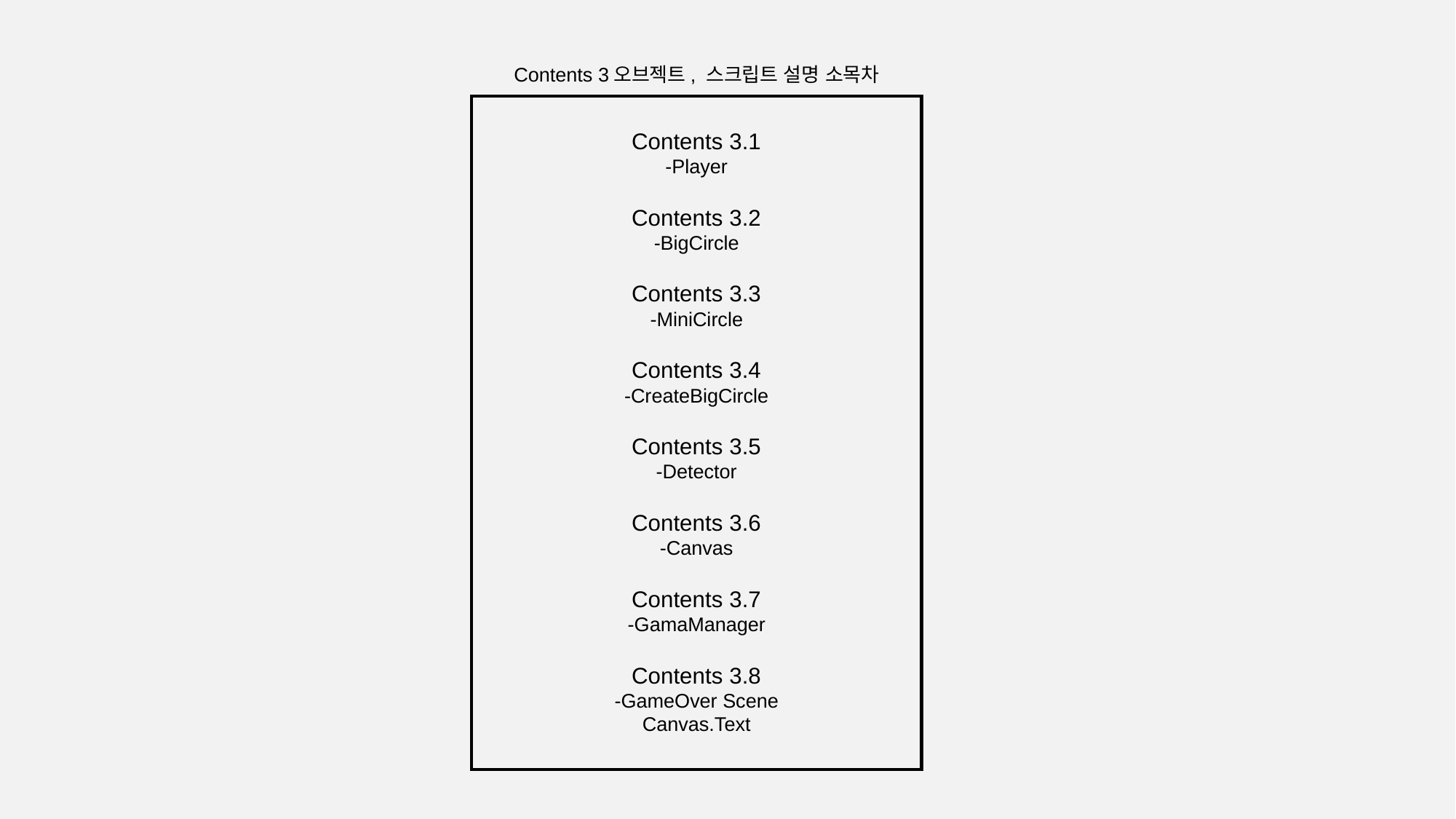

Contents 3오브젝트, 스크립트 설명 소목차

Contents 3.1
-Player
Contents 3.2
-BigCircle
Contents 3.3
-MiniCircle
Contents 3.4
-CreateBigCircle
Contents 3.5
-Detector
Contents 3.6
-Canvas
Contents 3.7
-GamaManager
Contents 3.8
-GameOver Scene
Canvas.Text